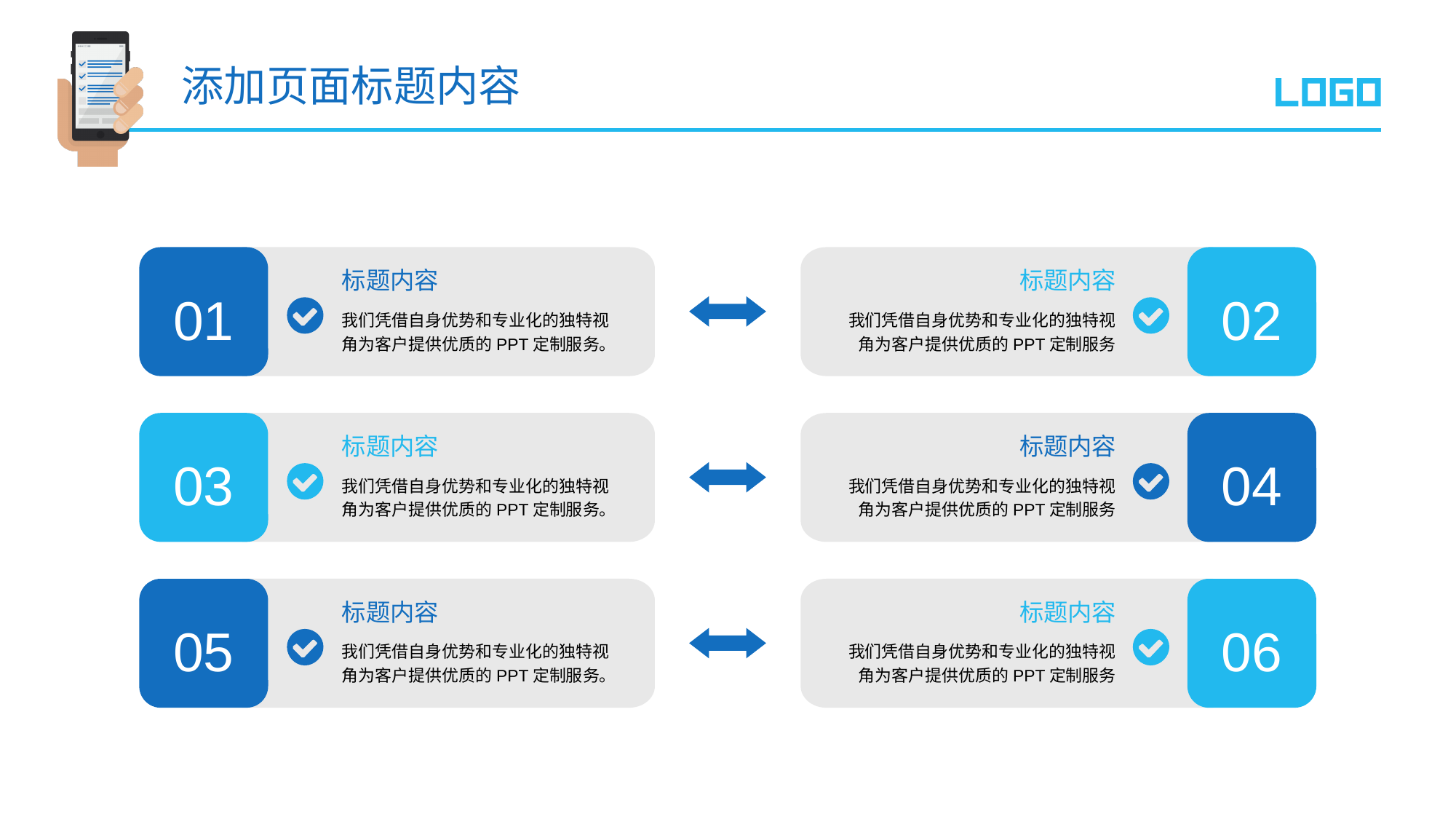

添加页面标题内容
01

02
标题内容
标题内容

我们凭借自身优势和专业化的独特视角为客户提供优质的PPT定制服务。
我们凭借自身优势和专业化的独特视角为客户提供优质的PPT定制服务
03

04
标题内容
标题内容

我们凭借自身优势和专业化的独特视角为客户提供优质的PPT定制服务。
我们凭借自身优势和专业化的独特视角为客户提供优质的PPT定制服务
05

06
标题内容
标题内容

我们凭借自身优势和专业化的独特视角为客户提供优质的PPT定制服务。
我们凭借自身优势和专业化的独特视角为客户提供优质的PPT定制服务